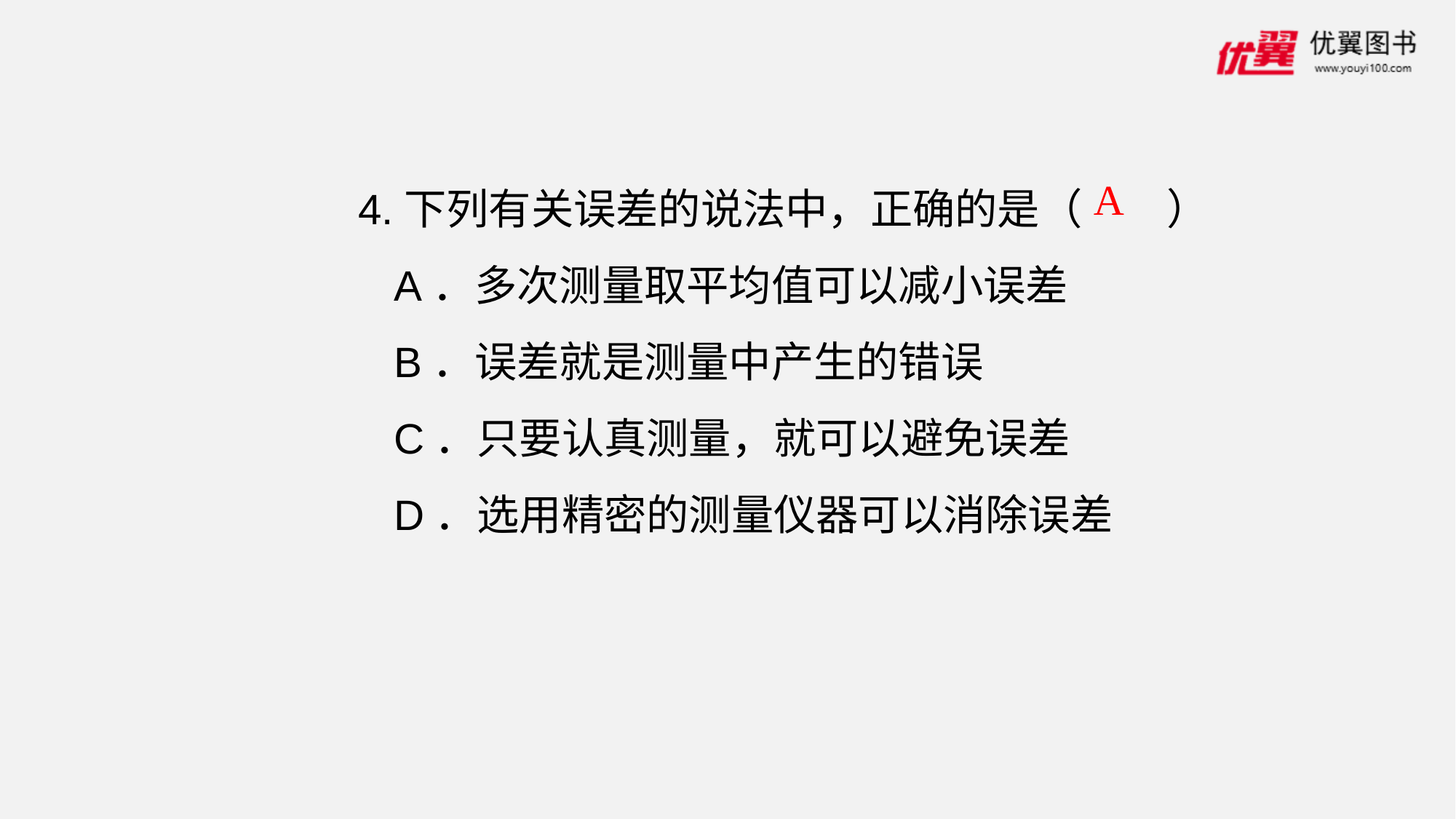

4.下列有关误差的说法中，正确的是（　　）
   A．多次测量取平均值可以减小误差
   B．误差就是测量中产生的错误
   C．只要认真测量，就可以避免误差
   D．选用精密的测量仪器可以消除误差
A